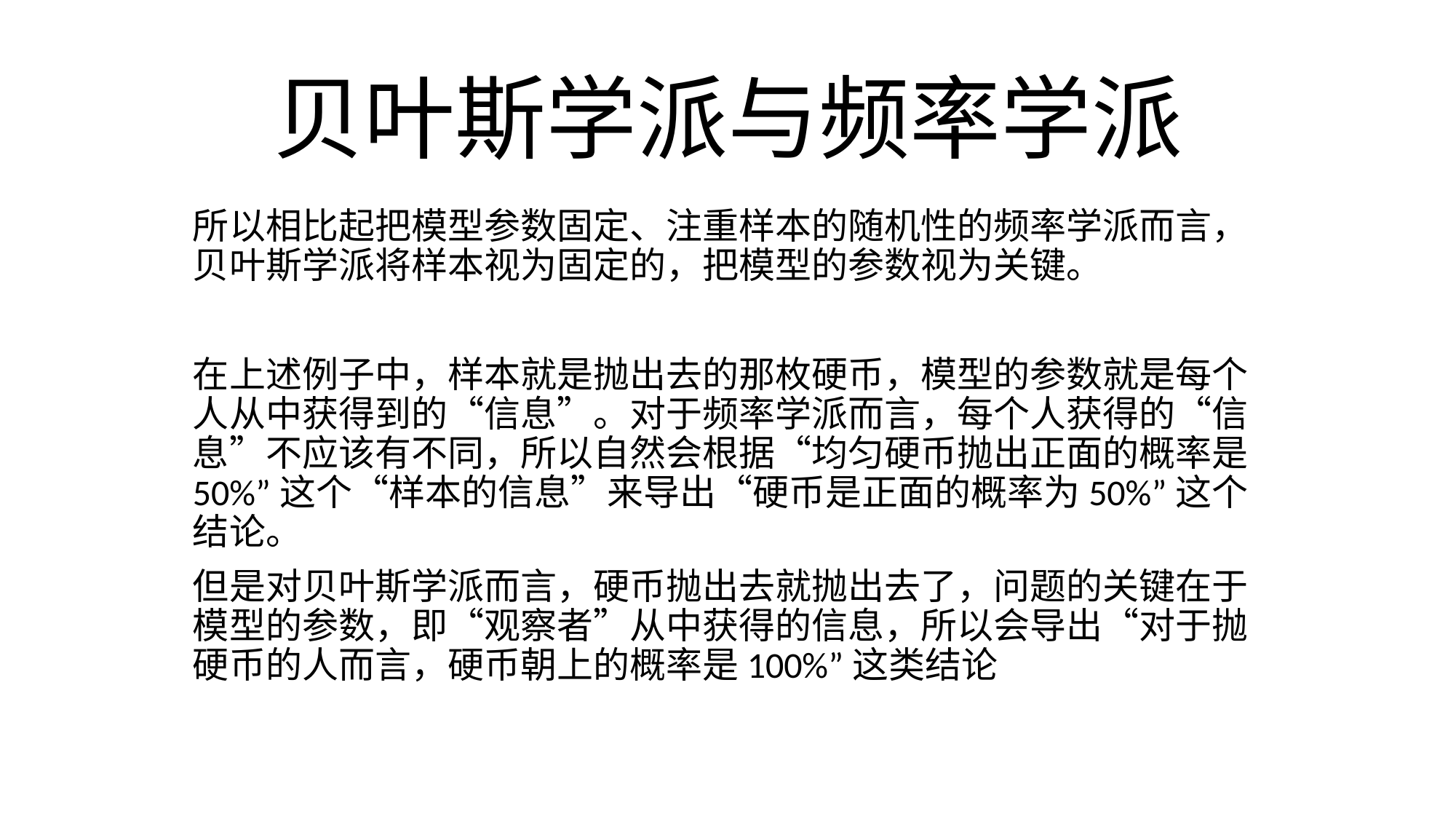

# 贝叶斯学派与频率学派
所以相比起把模型参数固定、注重样本的随机性的频率学派而言，贝叶斯学派将样本视为固定的，把模型的参数视为关键。

在上述例子中，样本就是抛出去的那枚硬币，模型的参数就是每个人从中获得到的“信息”。对于频率学派而言，每个人获得的“信息”不应该有不同，所以自然会根据“均匀硬币抛出正面的概率是50%”这个“样本的信息”来导出“硬币是正面的概率为50%”这个结论。
但是对贝叶斯学派而言，硬币抛出去就抛出去了，问题的关键在于模型的参数，即“观察者”从中获得的信息，所以会导出“对于抛硬币的人而言，硬币朝上的概率是100%”这类结论